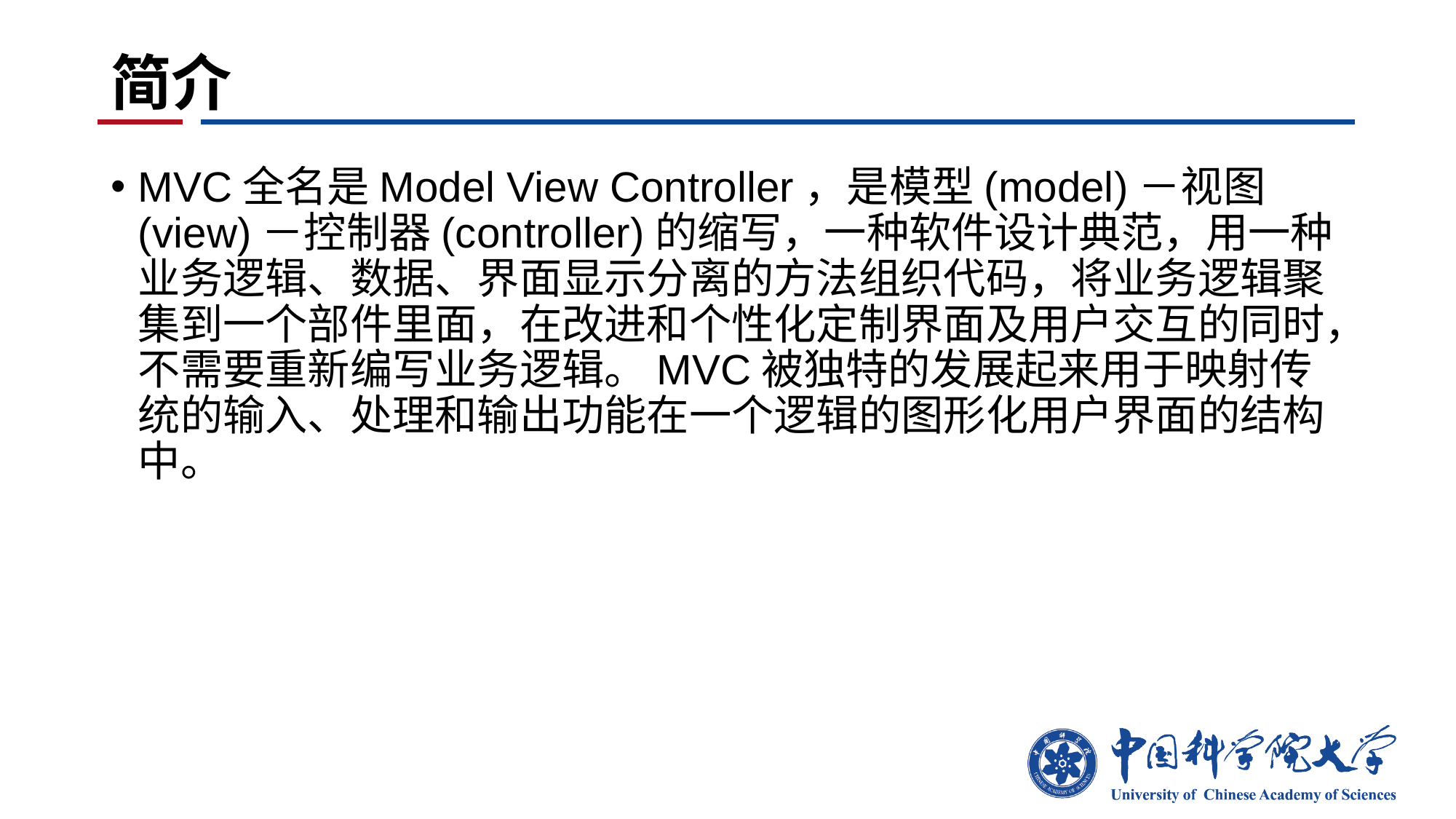

# 简介
MVC全名是Model View Controller，是模型(model)－视图(view)－控制器(controller)的缩写，一种软件设计典范，用一种业务逻辑、数据、界面显示分离的方法组织代码，将业务逻辑聚集到一个部件里面，在改进和个性化定制界面及用户交互的同时，不需要重新编写业务逻辑。MVC被独特的发展起来用于映射传统的输入、处理和输出功能在一个逻辑的图形化用户界面的结构中。